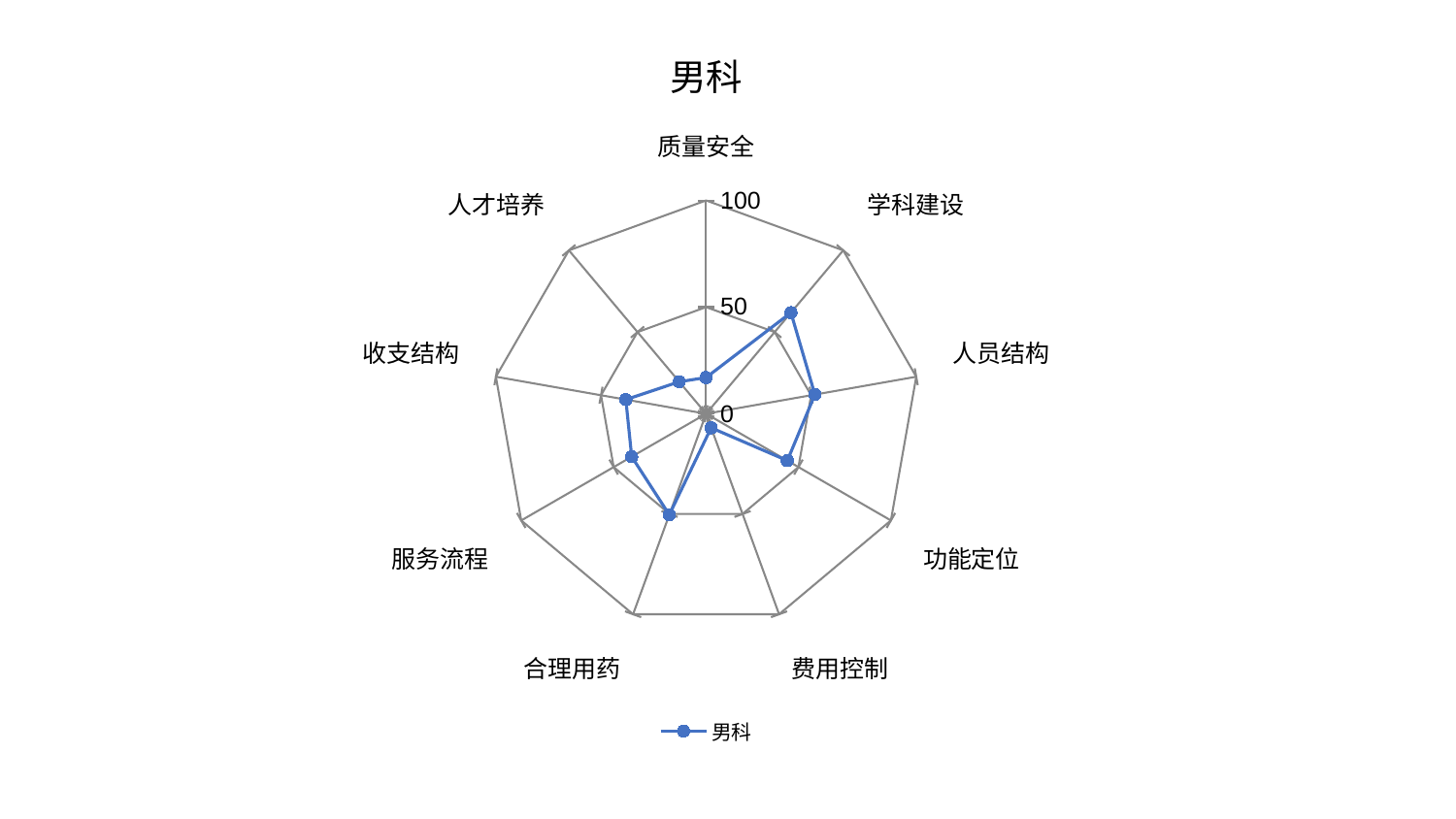

### Chart: 男科

| Category | 男科 |
|---|---|
| 质量安全 | 17.00669226398607 |
| 学科建设 | 61.87410700698736 |
| 人员结构 | 51.77403299765232 |
| 功能定位 | 43.96204161554354 |
| 费用控制 | 6.997688333182122 |
| 合理用药 | 50.37363230102019 |
| 服务流程 | 40.24818925755321 |
| 收支结构 | 38.165948655516424 |
| 人才培养 | 19.59644895972469 |
172